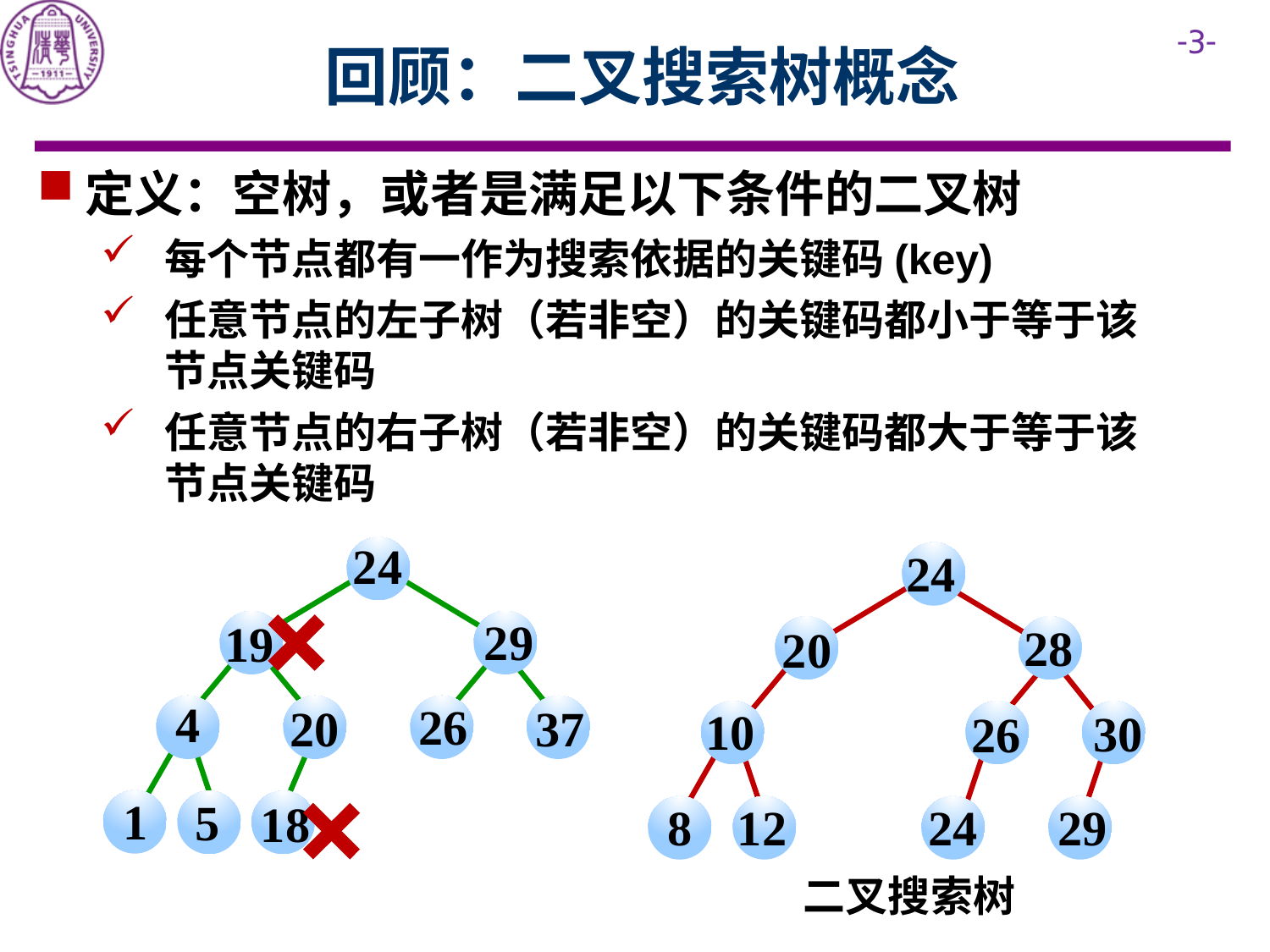

# 回顾：二叉搜索树概念
定义：空树，或者是满足以下条件的二叉树
每个节点都有一作为搜索依据的关键码(key)
任意节点的左子树（若非空）的关键码都小于等于该节点关键码
任意节点的右子树（若非空）的关键码都大于等于该节点关键码
24
24

29
19

20

28

4
26
37
20
10

30

26

1
5

18
8
24

12
29

二叉搜索树